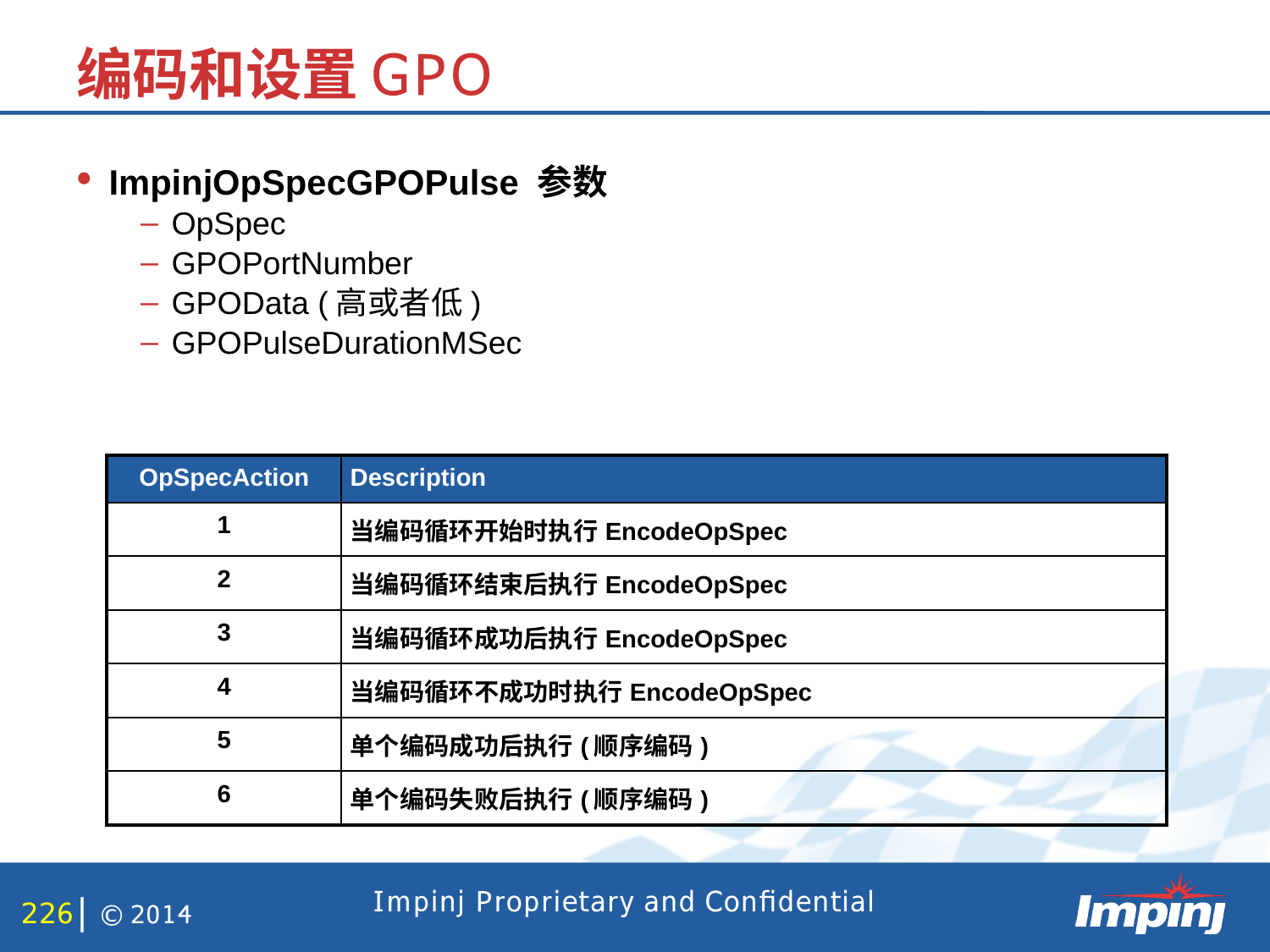

# 编码和设置GPO
ImpinjOpSpecGPOPulse 参数
OpSpec
GPOPortNumber
GPOData (高或者低)
GPOPulseDurationMSec
| OpSpecAction | Description |
| --- | --- |
| 1 | 当编码循环开始时执行EncodeOpSpec |
| 2 | 当编码循环结束后执行EncodeOpSpec |
| 3 | 当编码循环成功后执行EncodeOpSpec |
| 4 | 当编码循环不成功时执行EncodeOpSpec |
| 5 | 单个编码成功后执行(顺序编码) |
| 6 | 单个编码失败后执行(顺序编码) |